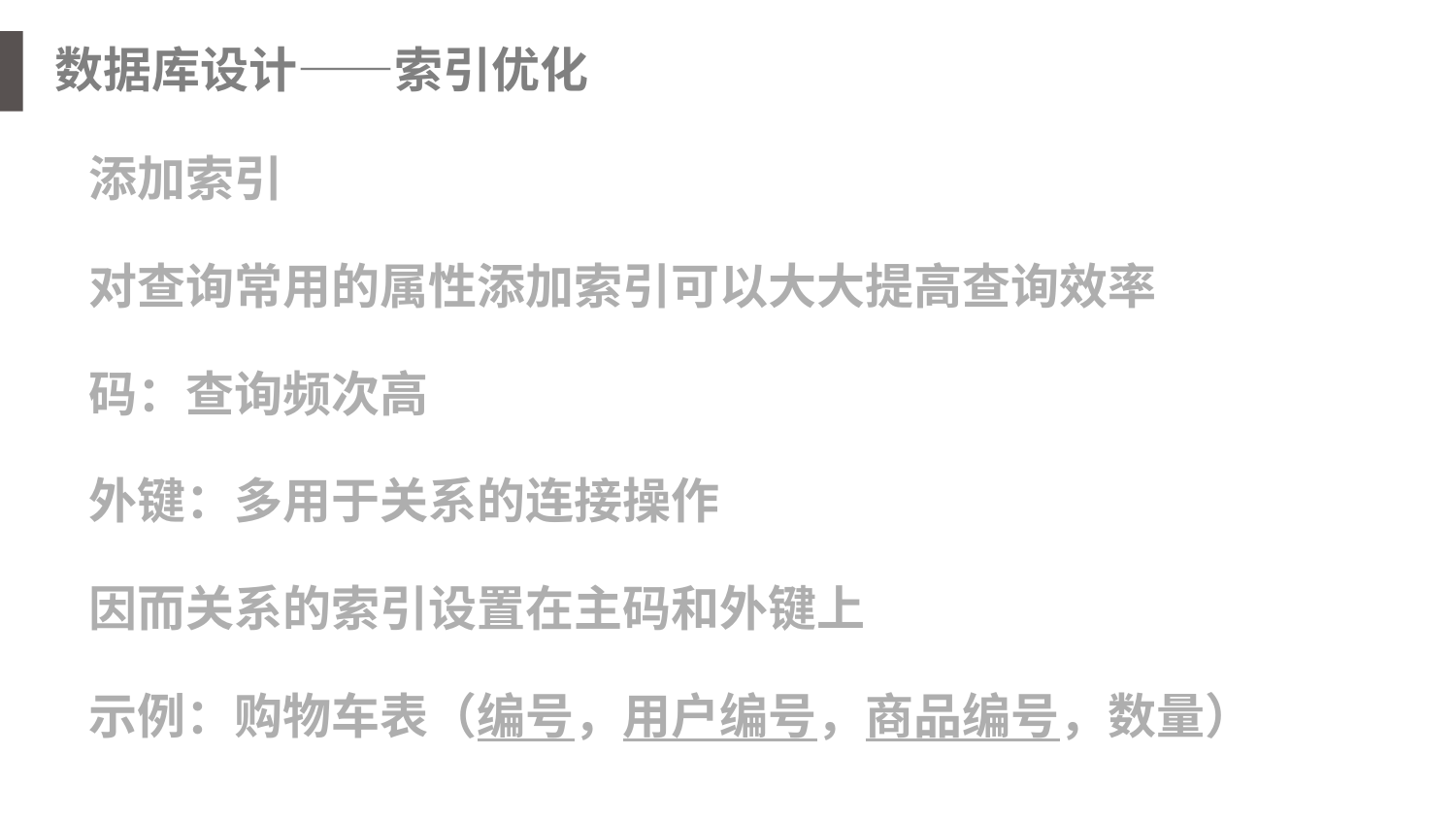

数据库设计——索引优化
添加索引
对查询常用的属性添加索引可以大大提高查询效率
码：查询频次高
外键：多用于关系的连接操作
因而关系的索引设置在主码和外键上
示例：购物车表（编号，用户编号，商品编号，数量）